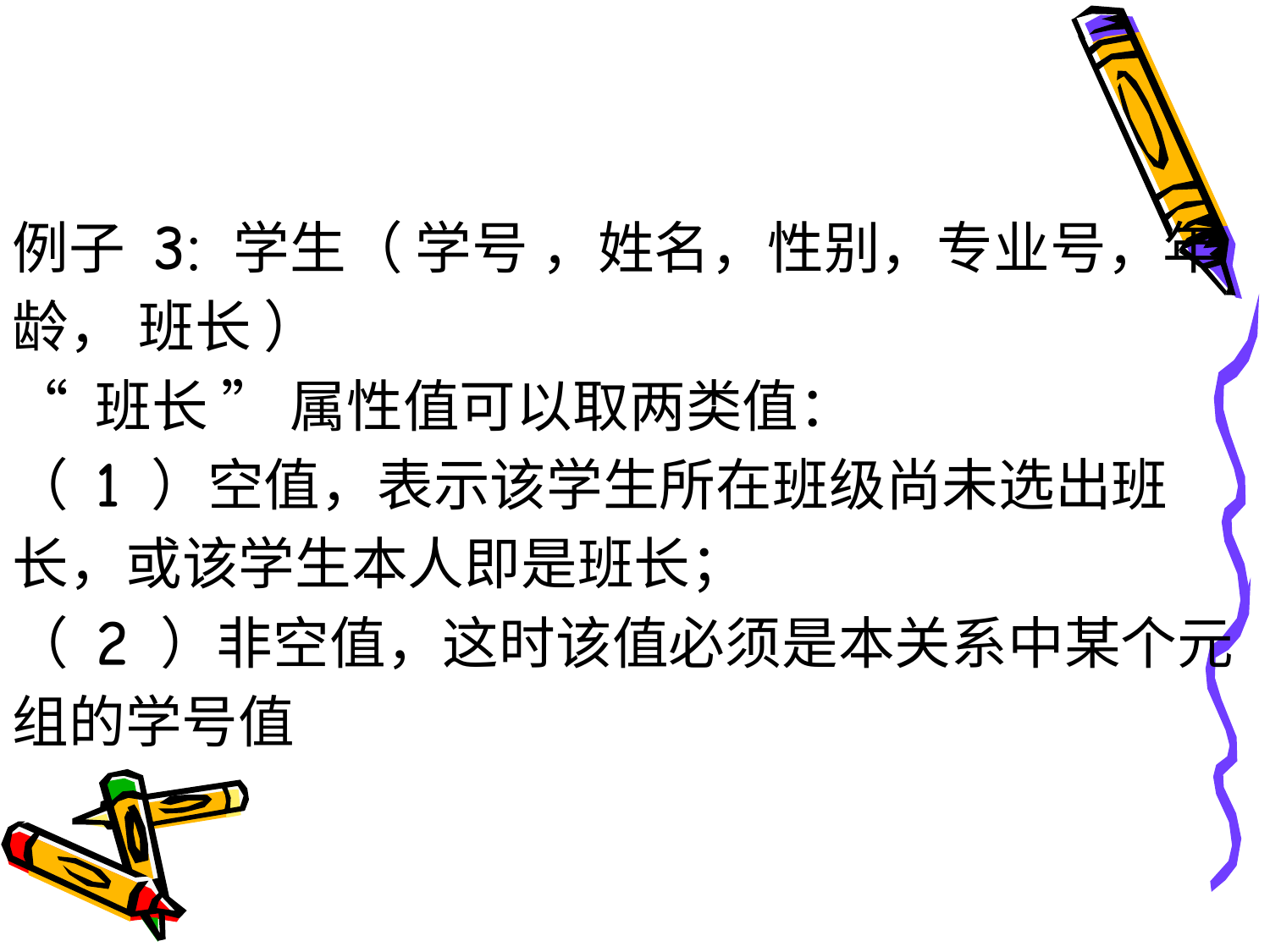

#
例子 3: 学生（ 学号 ，姓名，性别，专业号，年
龄， 班长 ）
“ 班长 ” 属性值可以取两类值：
（ 1 ）空值，表示该学生所在班级尚未选出班
长，或该学生本人即是班长；
（ 2 ）非空值，这时该值必须是本关系中某个元
组的学号值